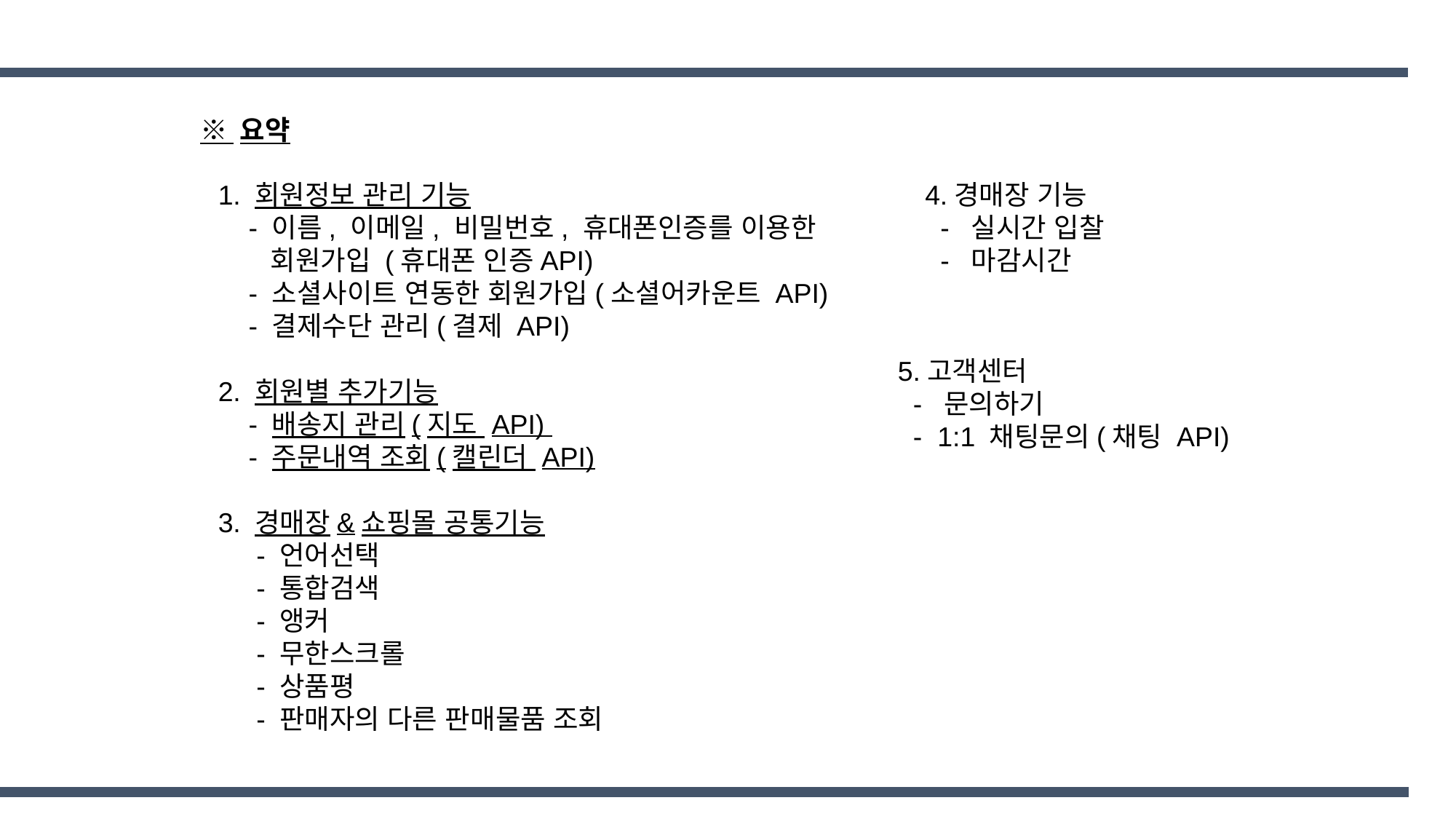

※ 요약
1. 회원정보 관리 기능
    - 이름, 이메일, 비밀번호, 휴대폰인증를 이용한
      회원가입 (휴대폰 인증API)
    - 소셜사이트 연동한 회원가입(소셜어카운트 API)
    - 결제수단 관리(결제 API)

2. 회원별 추가기능
    - 배송지 관리(지도 API)
    - 주문내역 조회(캘린더 API)

3. 경매장&쇼핑몰 공통기능
     - 언어선택
     - 통합검색
     - 앵커
     - 무한스크롤
     - 상품평
     - 판매자의 다른 판매물품 조회
4.경매장 기능
  -  실시간 입찰
  -  마감시간
5.고객센터
  -  문의하기
  -  1:1 채팅문의(채팅 API)